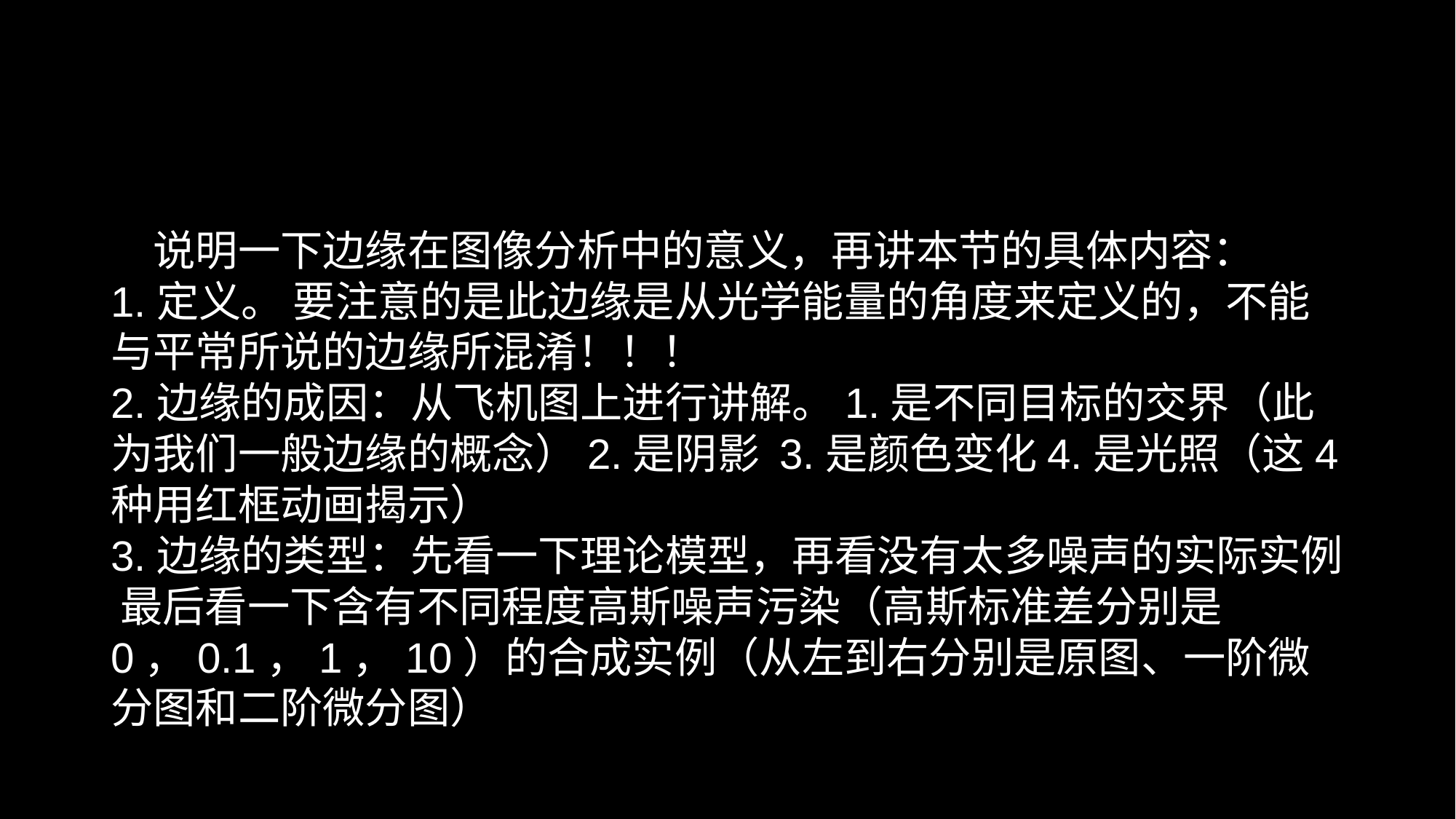

#
先说明一下边缘在图像分析中的意义，再讲本节的具体内容：
1.定义。 要注意的是此边缘是从光学能量的角度来定义的，不能与平常所说的边缘所混淆！！！
2.边缘的成因：从飞机图上进行讲解。1.是不同目标的交界（此为我们一般边缘的概念）2.是阴影 3.是颜色变化4.是光照（这4种用红框动画揭示）
3.边缘的类型：先看一下理论模型，再看没有太多噪声的实际实例  最后看一下含有不同程度高斯噪声污染（高斯标准差分别是0，0.1，1，10）的合成实例（从左到右分别是原图、一阶微分图和二阶微分图）